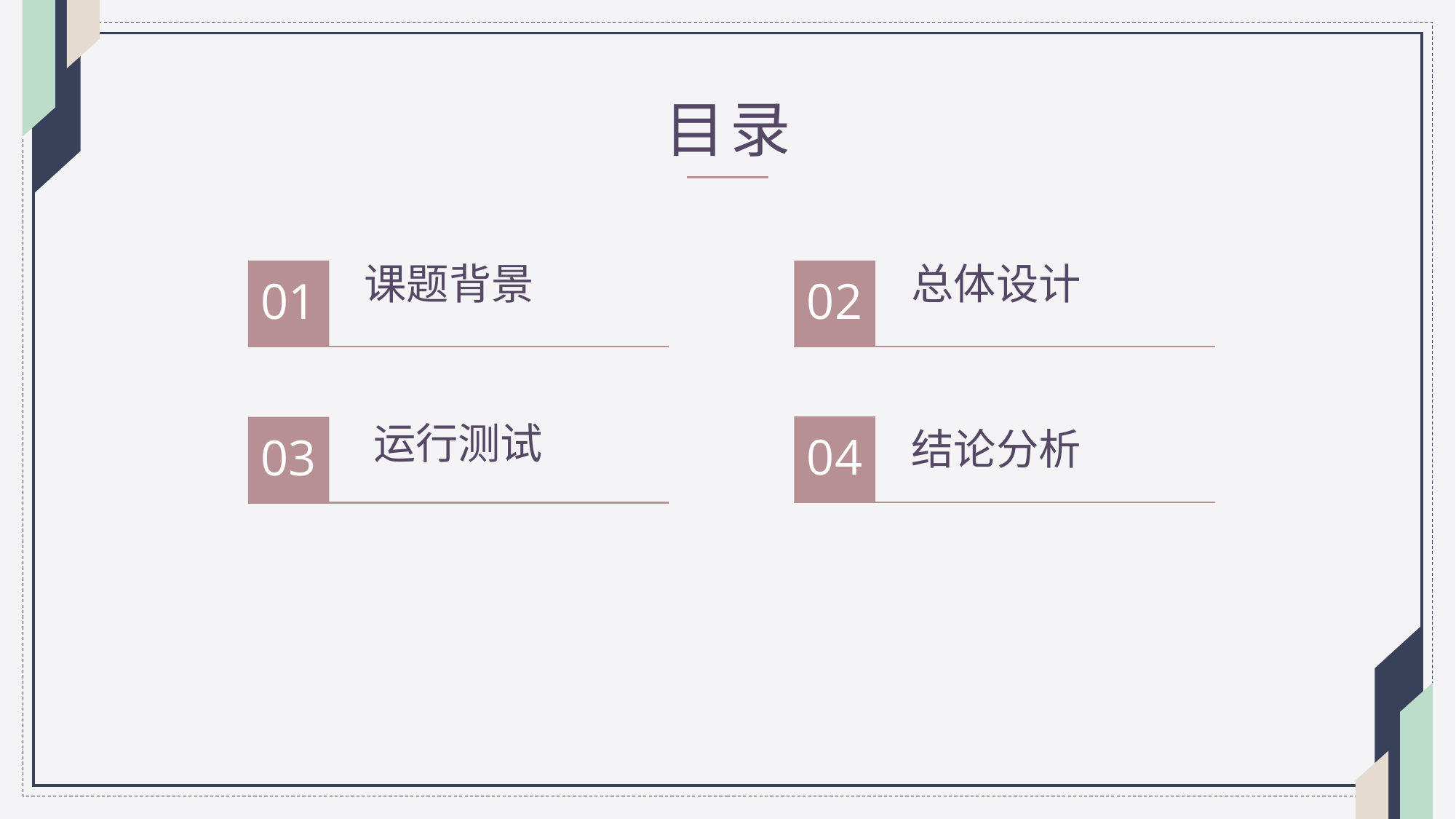

目录
课题背景
总体设计
01
02
运行测试
04
结论分析
03